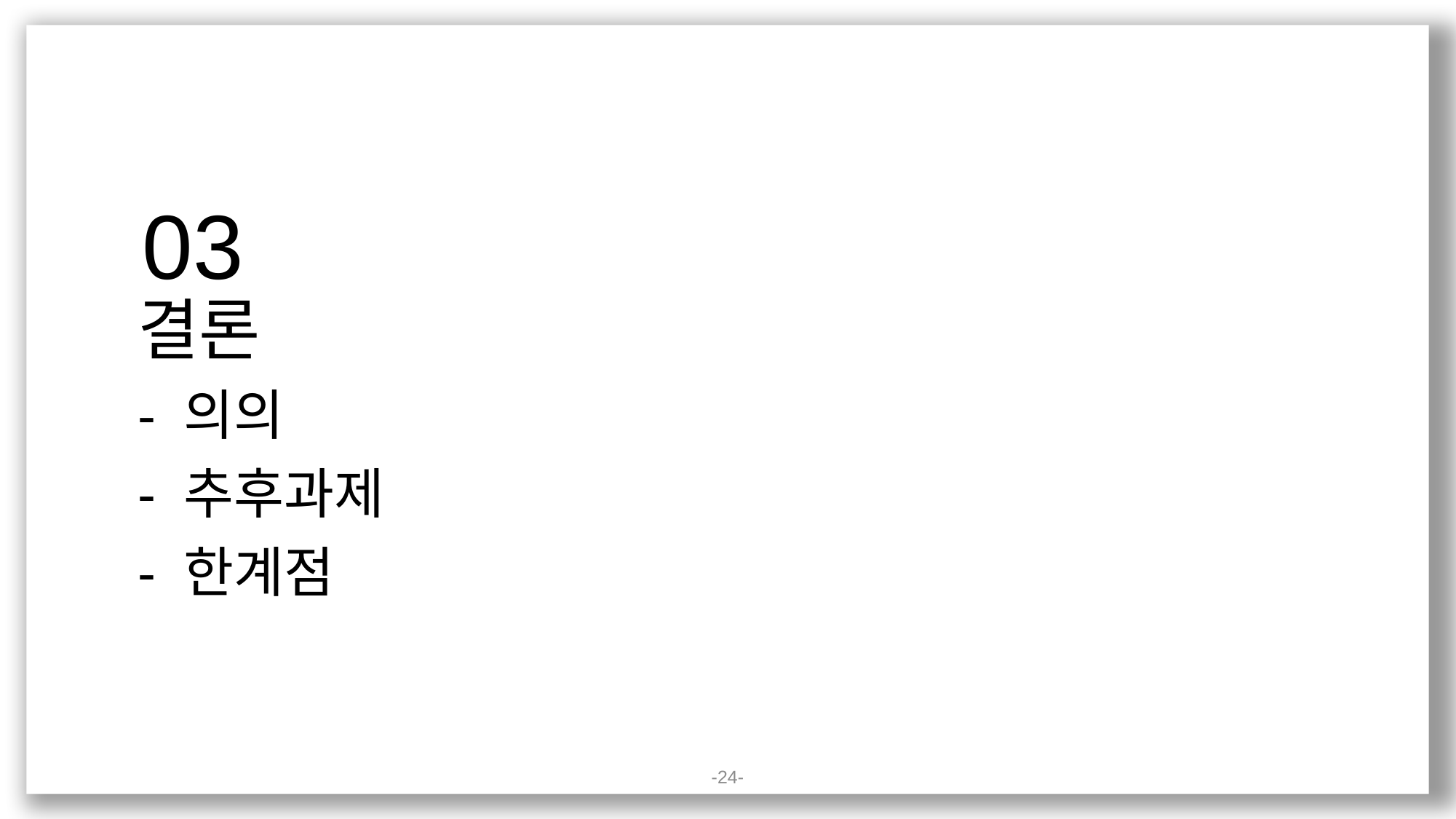

03
결론
- 의의
- 추후과제
- 한계점
24